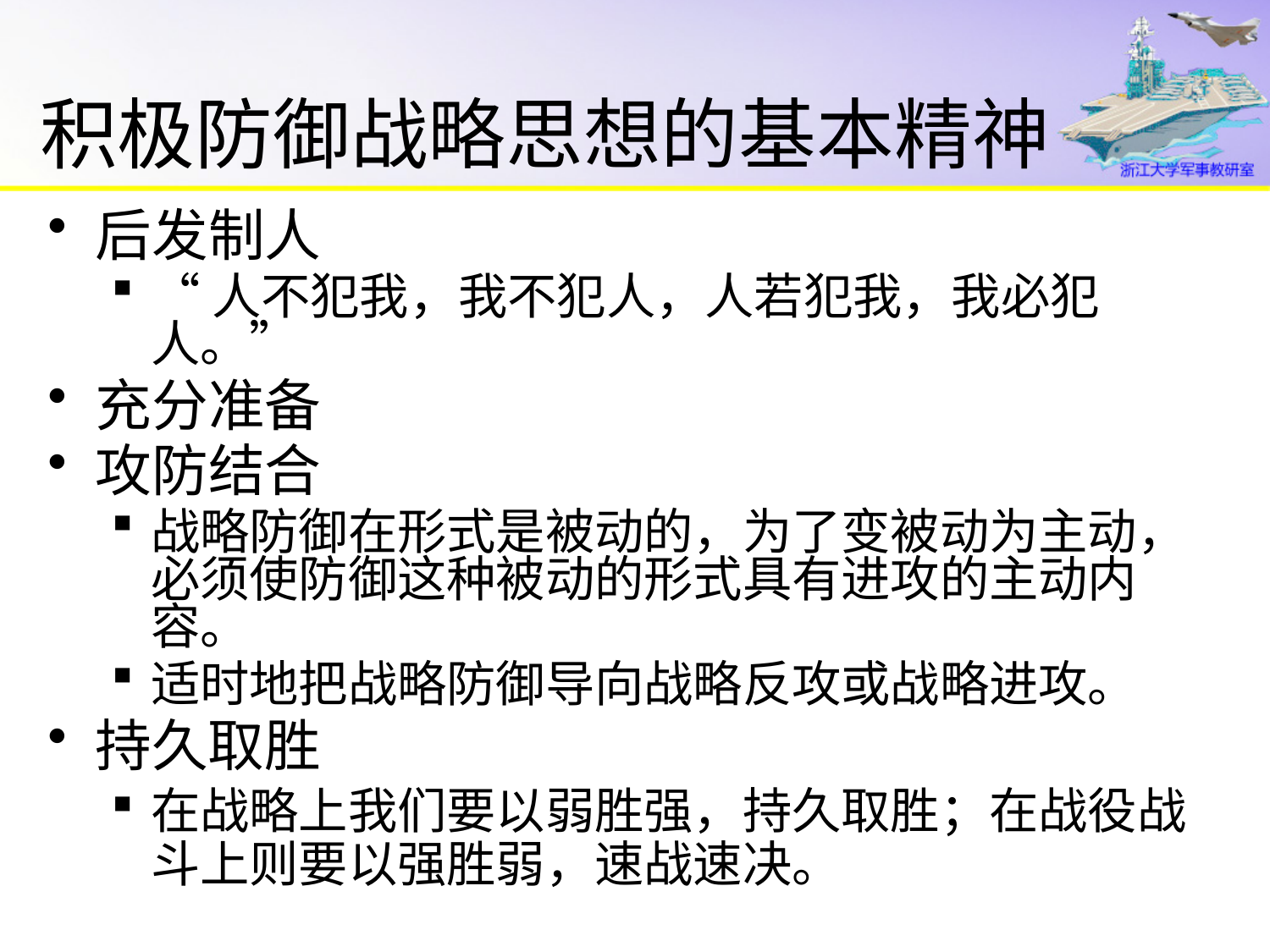

# 积极防御战略思想的基本精神
后发制人
“人不犯我，我不犯人，人若犯我，我必犯人。”
充分准备
攻防结合
战略防御在形式是被动的，为了变被动为主动，必须使防御这种被动的形式具有进攻的主动内容。
适时地把战略防御导向战略反攻或战略进攻。
持久取胜
在战略上我们要以弱胜强，持久取胜；在战役战斗上则要以强胜弱，速战速决。